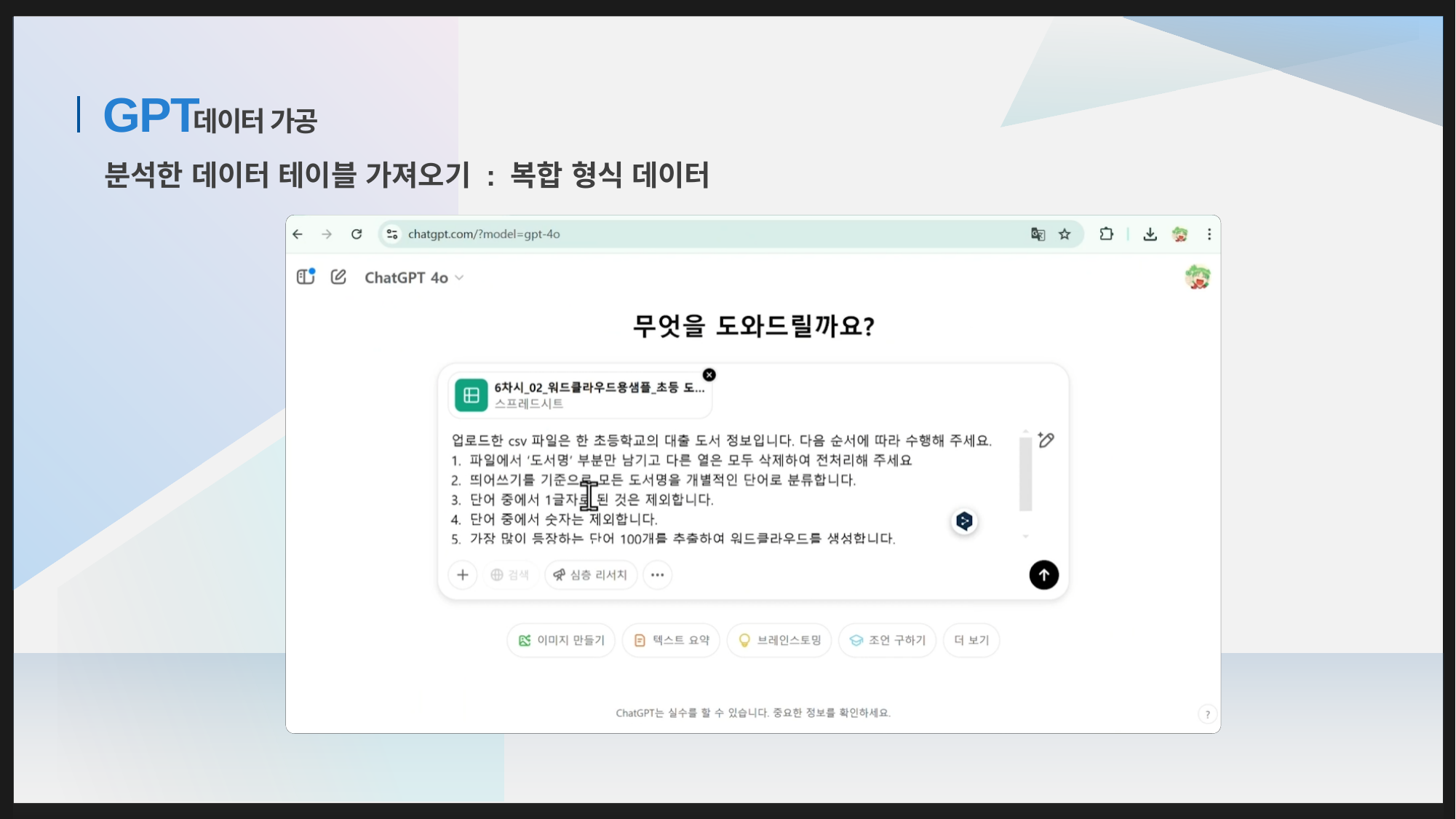

데이터 가공
# GPT
분석한 데이터 테이블 가져오기 : 복합 형식 데이터